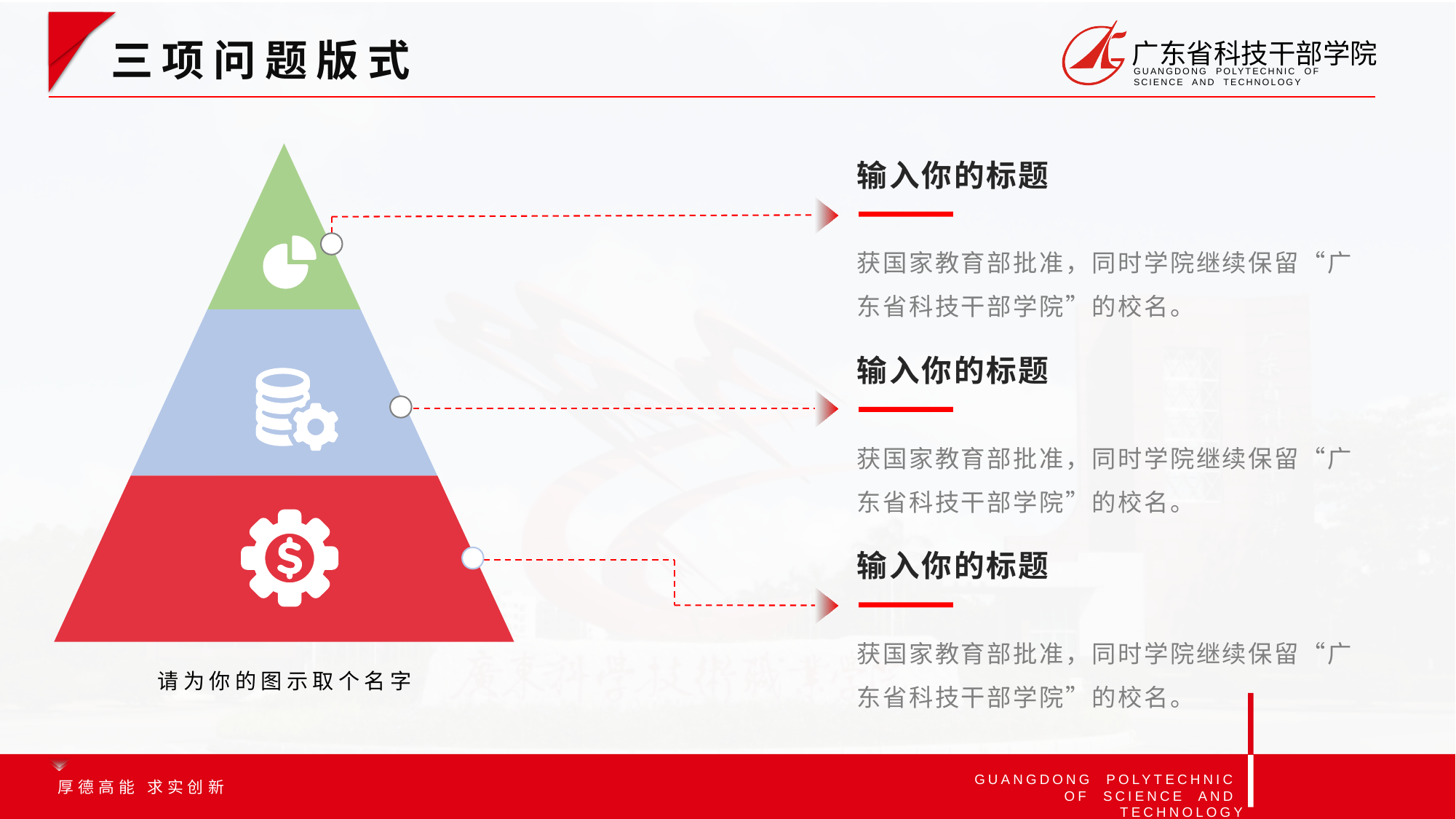

插入☞点击SmartArt☞即可选择喜欢的图示
三项问题版式

输入你的标题

获国家教育部批准，同时学院继续保留“广东省科技干部学院”的校名。

输入你的标题

获国家教育部批准，同时学院继续保留“广东省科技干部学院”的校名。

输入你的标题

获国家教育部批准，同时学院继续保留“广东省科技干部学院”的校名。
请为你的图示取个名字